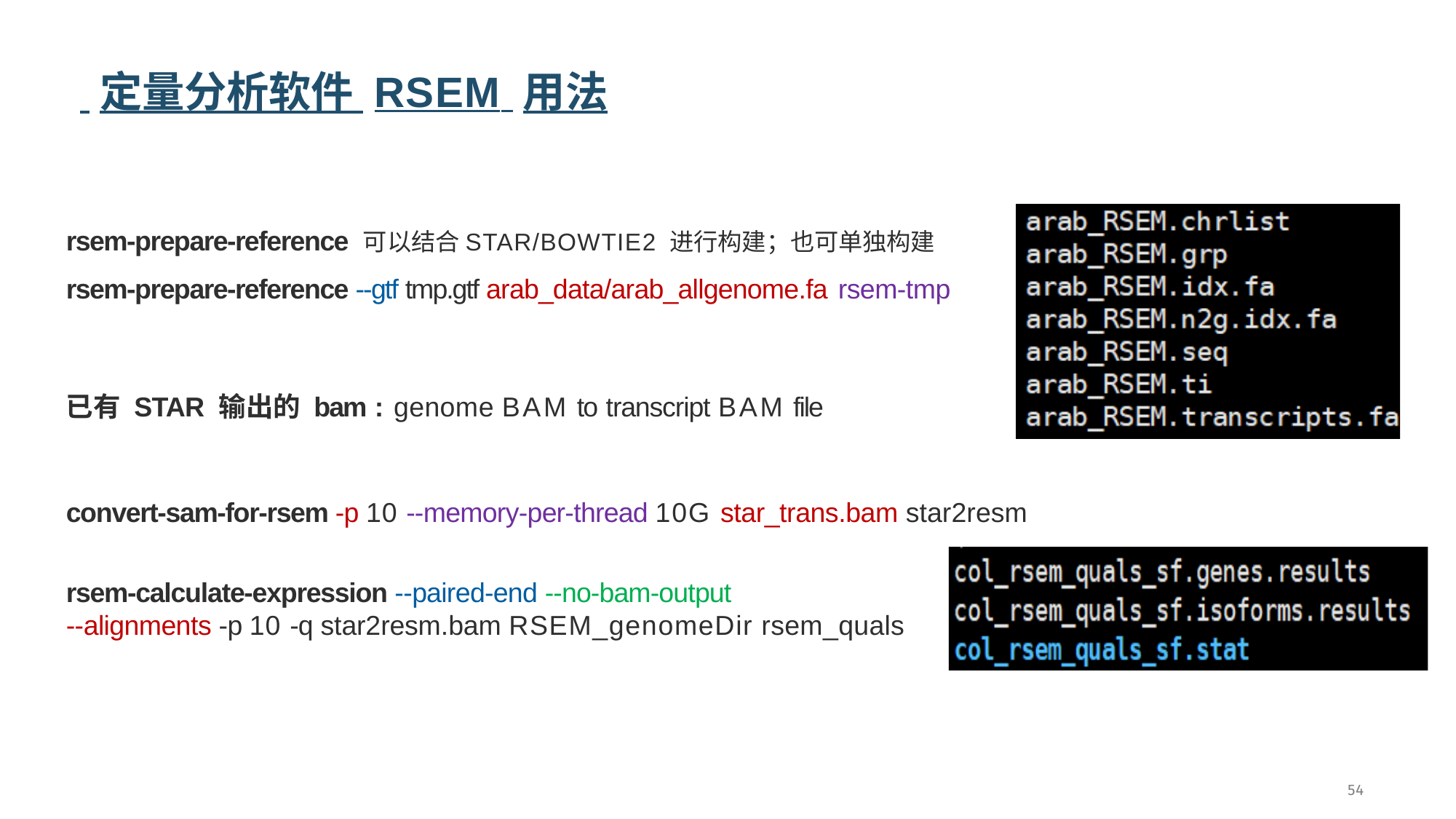

# 定量分析软件 RSEM 用法

rsem-prepare-reference 可以结合STAR/BOWTIE2 进行构建；也可单独构建
rsem-prepare-reference --gtf tmp.gtf arab_data/arab_allgenome.fa rsem-tmp
已有 STAR 输出的 bam : genome BAM to transcript BAM file

convert-sam-for-rsem -p 10 --memory-per-thread 10G star_trans.bam star2resm

rsem-calculate-expression --paired-end --no-bam-output
--alignments -p 10 -q star2resm.bam RSEM_genomeDir rsem_quals

54